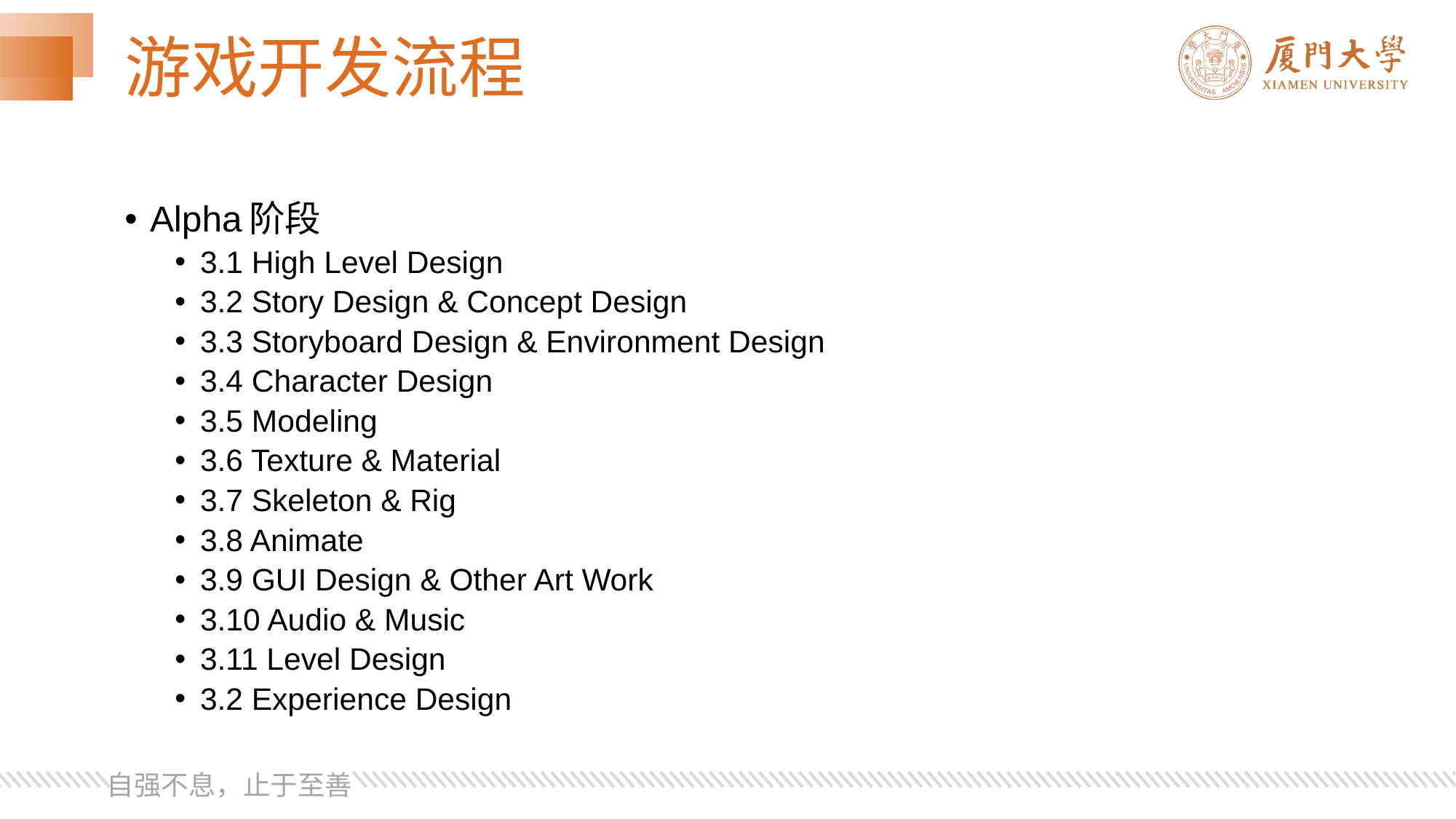

# 游戏开发流程
Alpha阶段
3.1 High Level Design
3.2 Story Design & Concept Design
3.3 Storyboard Design & Environment Design
3.4 Character Design
3.5 Modeling
3.6 Texture & Material
3.7 Skeleton & Rig
3.8 Animate
3.9 GUI Design & Other Art Work
3.10 Audio & Music
3.11 Level Design
3.2 Experience Design